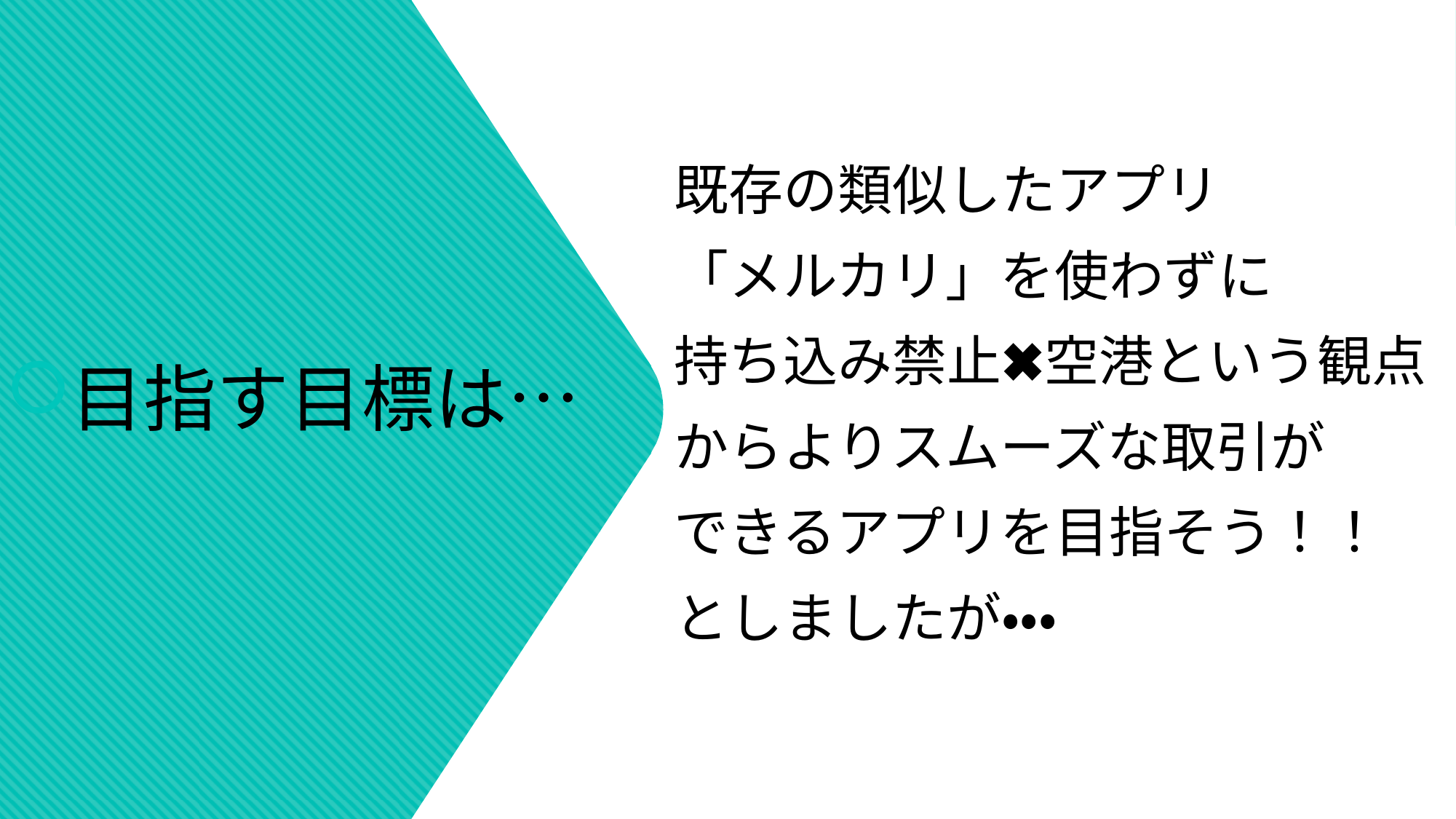

既存の類似したアプリ
「メルカリ」を使わずに
持ち込み禁止✖️空港という観点
からよりスムーズな取引が
できるアプリを目指そう！！
としましたが・・・

目指す目標は…